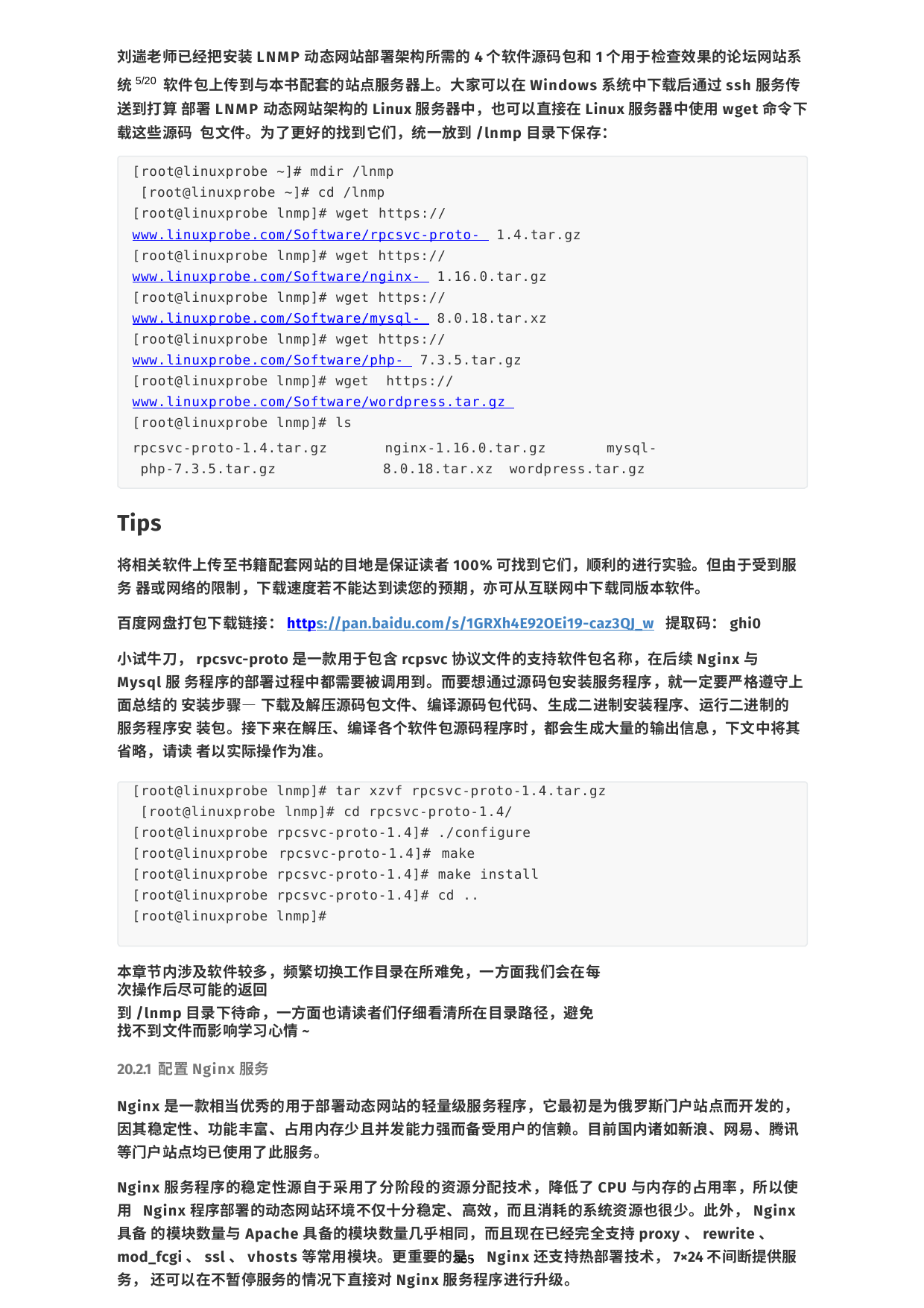

刘遄老师已经把安装LNMP动态网站部署架构所需的4个软件源码包和1个用于检查效果的论坛网站系统5/20 软件包上传到与本书配套的站点服务器上。大家可以在Windows系统中下载后通过ssh服务传送到打算 部署LNMP动态网站架构的Linux服务器中，也可以直接在Linux服务器中使用wget命令下载这些源码  包文件。为了更好的找到它们，统一放到/lnmp目录下保存：

[root@linuxprobe ~]# mdir /lnmp  [root@linuxprobe ~]# cd /lnmp
[root@linuxprobe lnmp]# wget https://www.linuxprobe.com/Software/rpcsvc-proto-  1.4.tar.gz
[root@linuxprobe lnmp]# wget https://www.linuxprobe.com/Software/nginx-  1.16.0.tar.gz
[root@linuxprobe lnmp]# wget https://www.linuxprobe.com/Software/mysql-  8.0.18.tar.xz
[root@linuxprobe lnmp]# wget https://www.linuxprobe.com/Software/php-  7.3.5.tar.gz
[root@linuxprobe lnmp]# wget  https://www.linuxprobe.com/Software/wordpress.tar.gz  [root@linuxprobe lnmp]# ls

rpcsvc-proto-1.4.tar.gz  php-7.3.5.tar.gz
nginx-1.16.0.tar.gz	mysql-8.0.18.tar.xz  wordpress.tar.gz
Tips
将相关软件上传至书籍配套网站的目地是保证读者100%可找到它们，顺利的进行实验。但由于受到服务 器或网络的限制，下载速度若不能达到读您的预期，亦可从互联网中下载同版本软件。
百度网盘打包下载链接：https://pan.baidu.com/s/1GRXh4E92OEi19-caz3QJ_w  提取码：ghi0
小试牛刀，rpcsvc-proto是一款用于包含rcpsvc协议文件的支持软件包名称，在后续Nginx与Mysql服 务程序的部署过程中都需要被调用到。而要想通过源码包安装服务程序，就一定要严格遵守上面总结的 安装步骤—下载及解压源码包文件、编译源码包代码、生成二进制安装程序、运行二进制的服务程序安 装包。接下来在解压、编译各个软件包源码程序时，都会生成大量的输出信息，下文中将其省略，请读 者以实际操作为准。

[root@linuxprobe lnmp]# tar xzvf rpcsvc-proto-1.4.tar.gz  [root@linuxprobe lnmp]# cd rpcsvc-proto-1.4/  [root@linuxprobe rpcsvc-proto-1.4]# ./configure  [root@linuxprobe rpcsvc-proto-1.4]# make  [root@linuxprobe rpcsvc-proto-1.4]# make install  [root@linuxprobe rpcsvc-proto-1.4]# cd ..  [root@linuxprobe lnmp]#

本章节内涉及软件较多，频繁切换工作目录在所难免，一方面我们会在每次操作后尽可能的返回
到/lnmp目录下待命，一方面也请读者们仔细看清所在目录路径，避免找不到文件而影响学习心情~

20.2.1 配置Nginx服务
Nginx是一款相当优秀的用于部署动态网站的轻量级服务程序，它最初是为俄罗斯门户站点而开发的， 因其稳定性、功能丰富、占用内存少且并发能力强而备受用户的信赖。目前国内诸如新浪、网易、腾讯 等门户站点均已使用了此服务。
Nginx服务程序的稳定性源自于采用了分阶段的资源分配技术，降低了CPU与内存的占用率，所以使用  Nginx程序部署的动态网站环境不仅十分稳定、高效，而且消耗的系统资源也很少。此外，Nginx具备 的模块数量与Apache具备的模块数量几乎相同，而且现在已经完全支持proxy、rewrite、
mod_fcgi、ssl、vhosts等常用模块。更重要的是，Nginx还支持热部署技术，7×24不间断提供服务， 还可以在不暂停服务的情况下直接对Nginx服务程序进行升级。

365